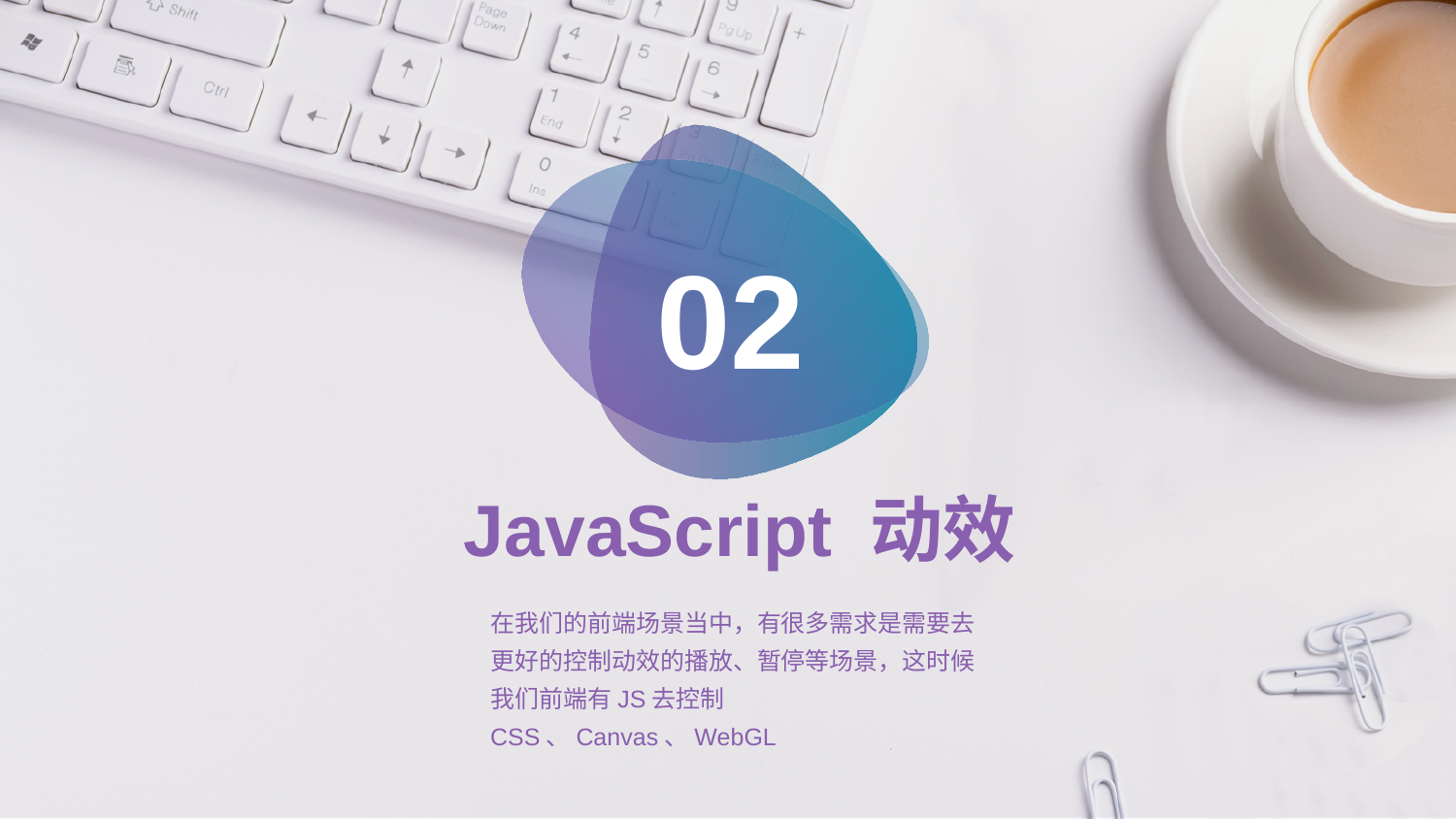

02
JavaScript 动效

在我们的前端场景当中，有很多需求是需要去更好的控制动效的播放、暂停等场景，这时候我们前端有JS去控制CSS、Canvas、WebGL